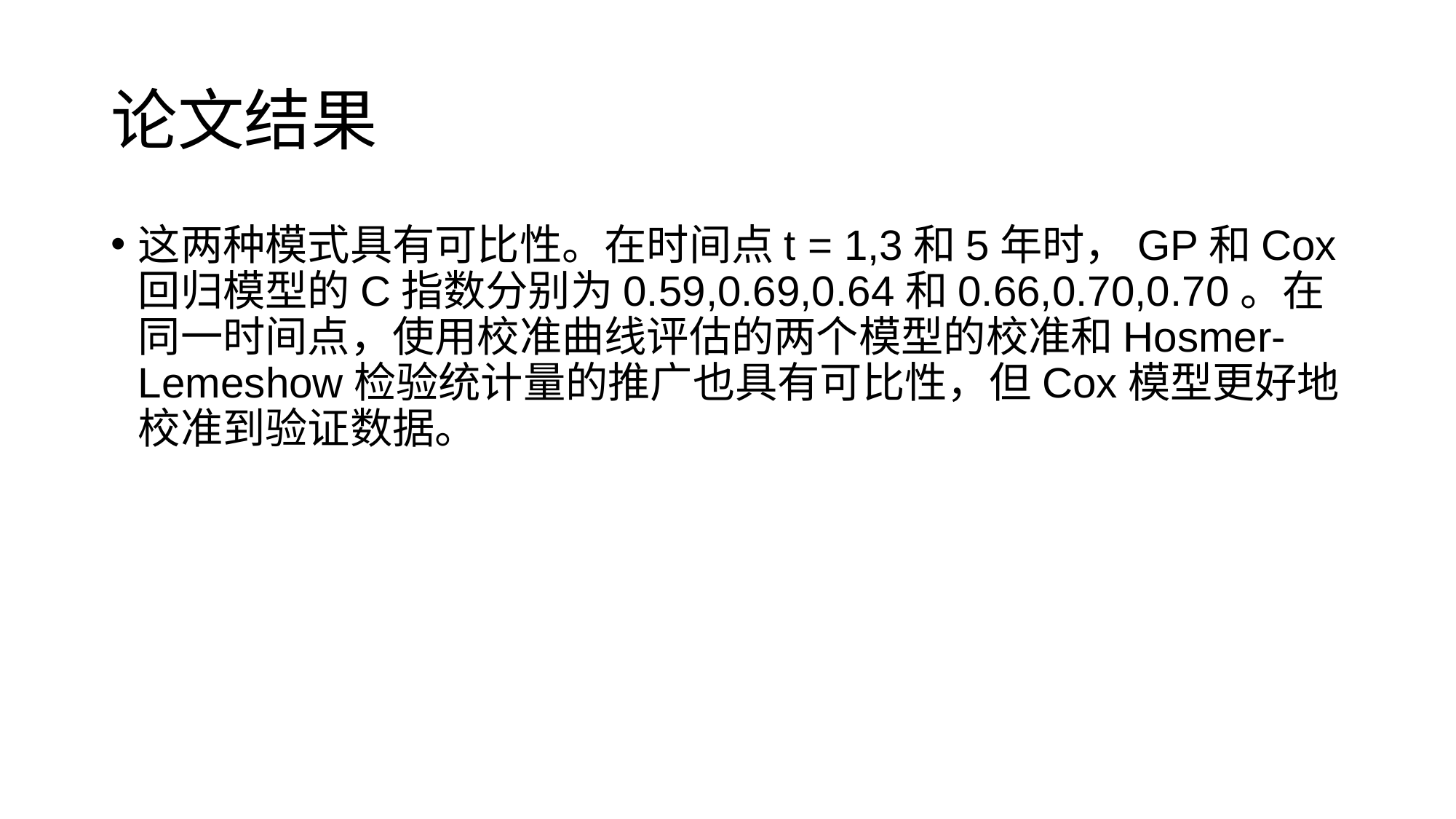

# 论文结果
这两种模式具有可比性。在时间点t = 1,3和5年时，GP和Cox回归模型的C指数分别为0.59,0.69,0.64和0.66,0.70,0.70。在同一时间点，使用校准曲线评估的两个模型的校准和Hosmer-Lemeshow检验统计量的推广也具有可比性，但Cox模型更好地校准到验证数据。